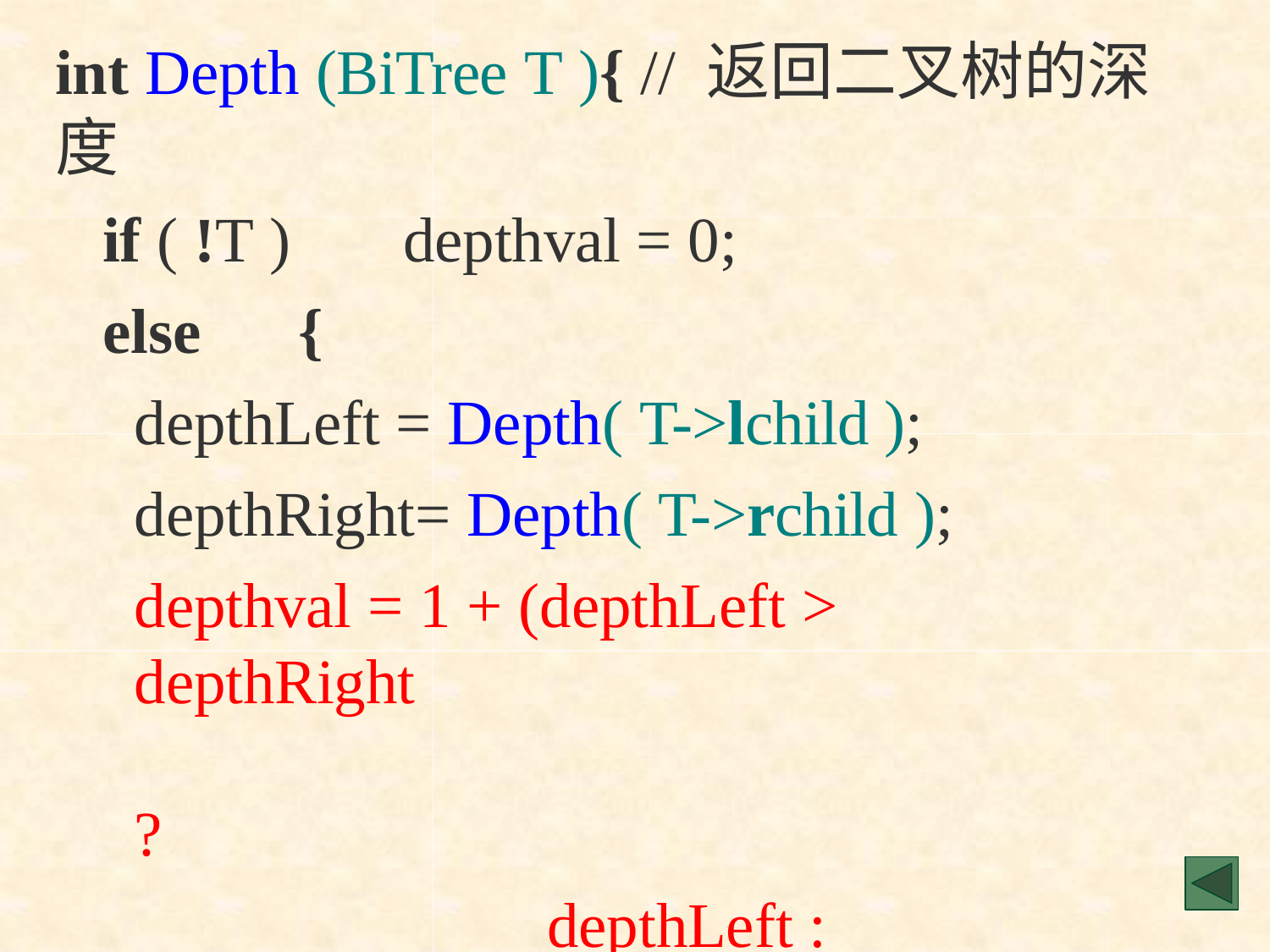

int Depth (BiTree T ){ // 返回二叉树的深度
if ( !T )	depthval = 0;
else	{
depthLeft = Depth( T->lchild );  depthRight= Depth( T->rchild );
depthval = 1 + (depthLeft > depthRight	?
depthLeft : depthRight);
}
return depthval;
}